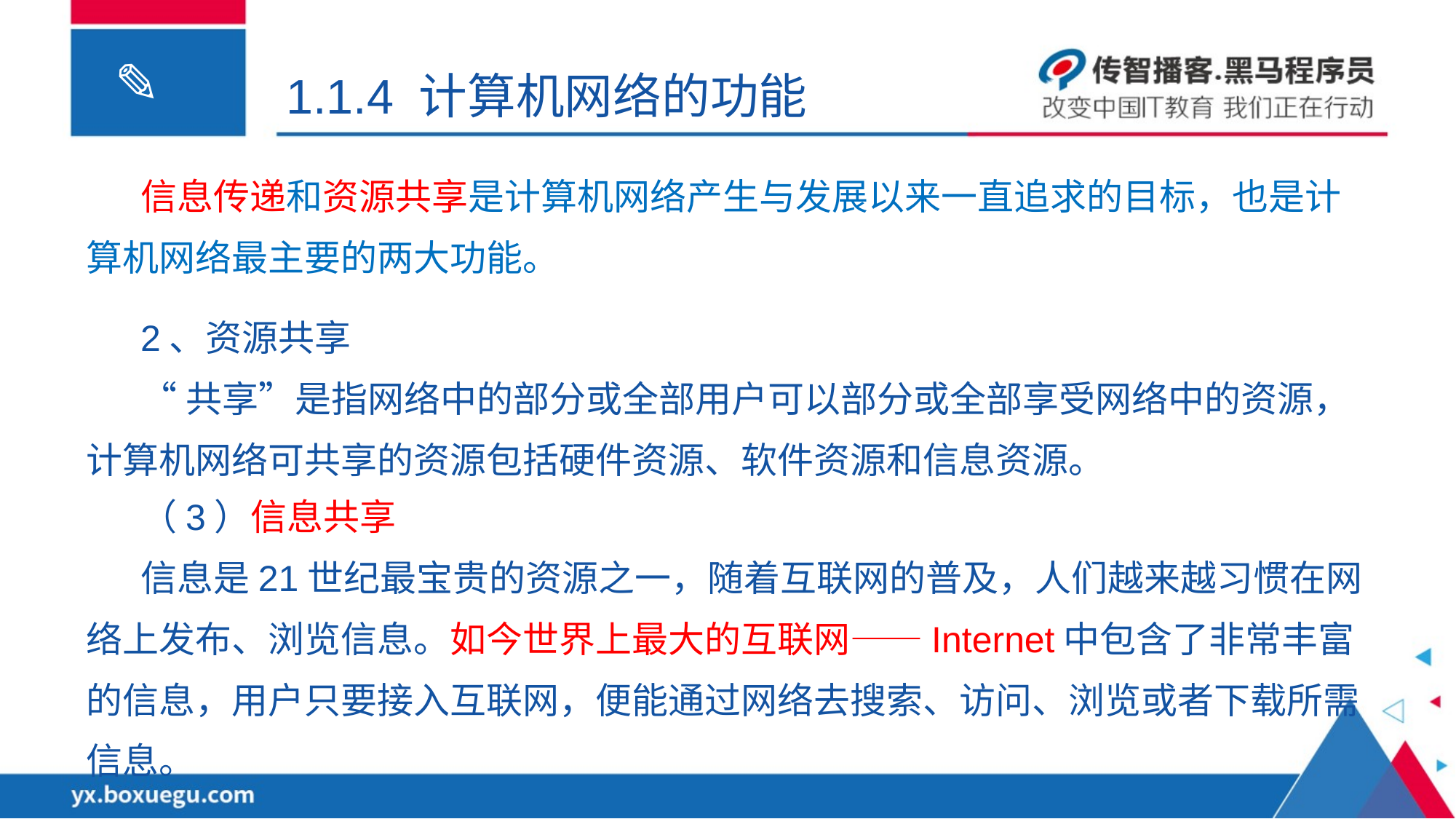

1.1.4 计算机网络的功能
信息传递和资源共享是计算机网络产生与发展以来一直追求的目标，也是计算机网络最主要的两大功能。
2、资源共享
“共享”是指网络中的部分或全部用户可以部分或全部享受网络中的资源，计算机网络可共享的资源包括硬件资源、软件资源和信息资源。
（3）信息共享
信息是21世纪最宝贵的资源之一，随着互联网的普及，人们越来越习惯在网络上发布、浏览信息。如今世界上最大的互联网——Internet中包含了非常丰富的信息，用户只要接入互联网，便能通过网络去搜索、访问、浏览或者下载所需信息。